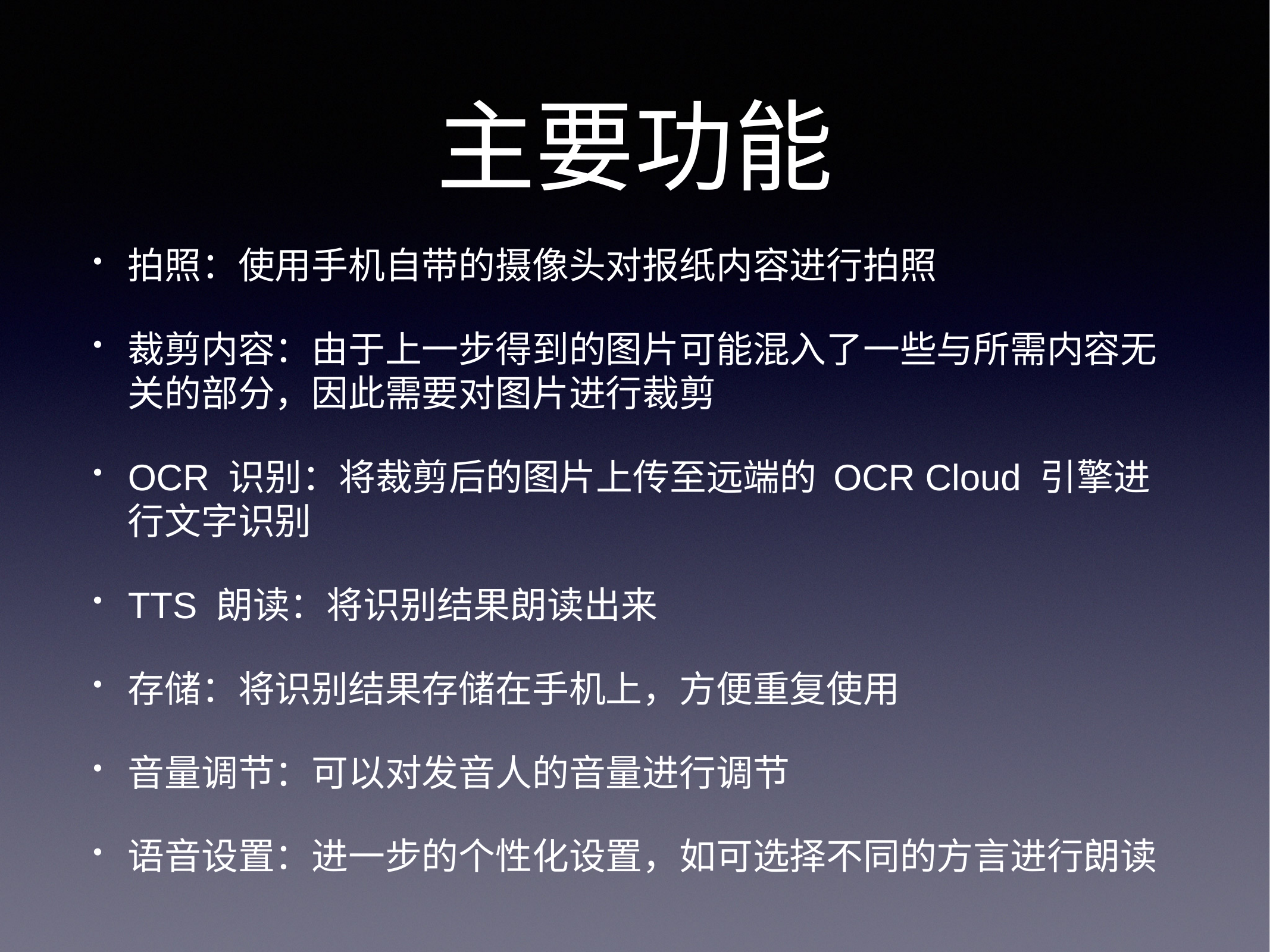

# 主要功能
拍照：使用手机自带的摄像头对报纸内容进行拍照
裁剪内容：由于上一步得到的图片可能混入了一些与所需内容无关的部分，因此需要对图片进行裁剪
OCR 识别：将裁剪后的图片上传至远端的 OCR Cloud 引擎进行文字识别
TTS 朗读：将识别结果朗读出来
存储：将识别结果存储在手机上，方便重复使用
音量调节：可以对发音人的音量进行调节
语音设置：进一步的个性化设置，如可选择不同的方言进行朗读